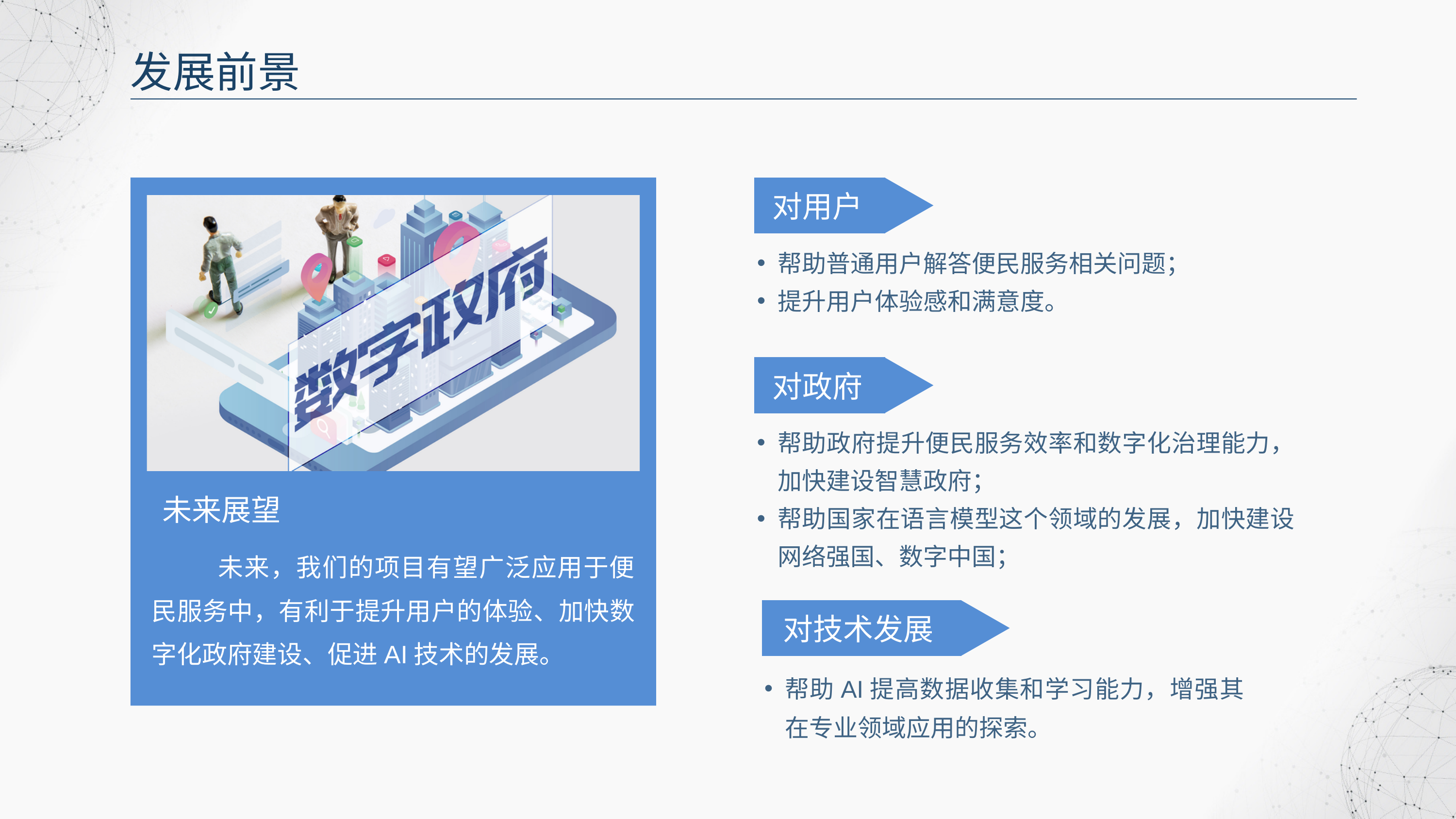

发展前景

未来展望
         未来，我们的项目有望广泛应用于便民服务中，有利于提升用户的体验、加快数字化政府建设、促进AI技术的发展。

对用户
帮助普通用户解答便民服务相关问题；
提升用户体验感和满意度。

对政府
帮助政府提升便民服务效率和数字化治理能力，加快建设智慧政府；
帮助国家在语言模型这个领域的发展，加快建设网络强国、数字中国；

对技术发展
帮助AI提高数据收集和学习能力，增强其在专业领域应用的探索。